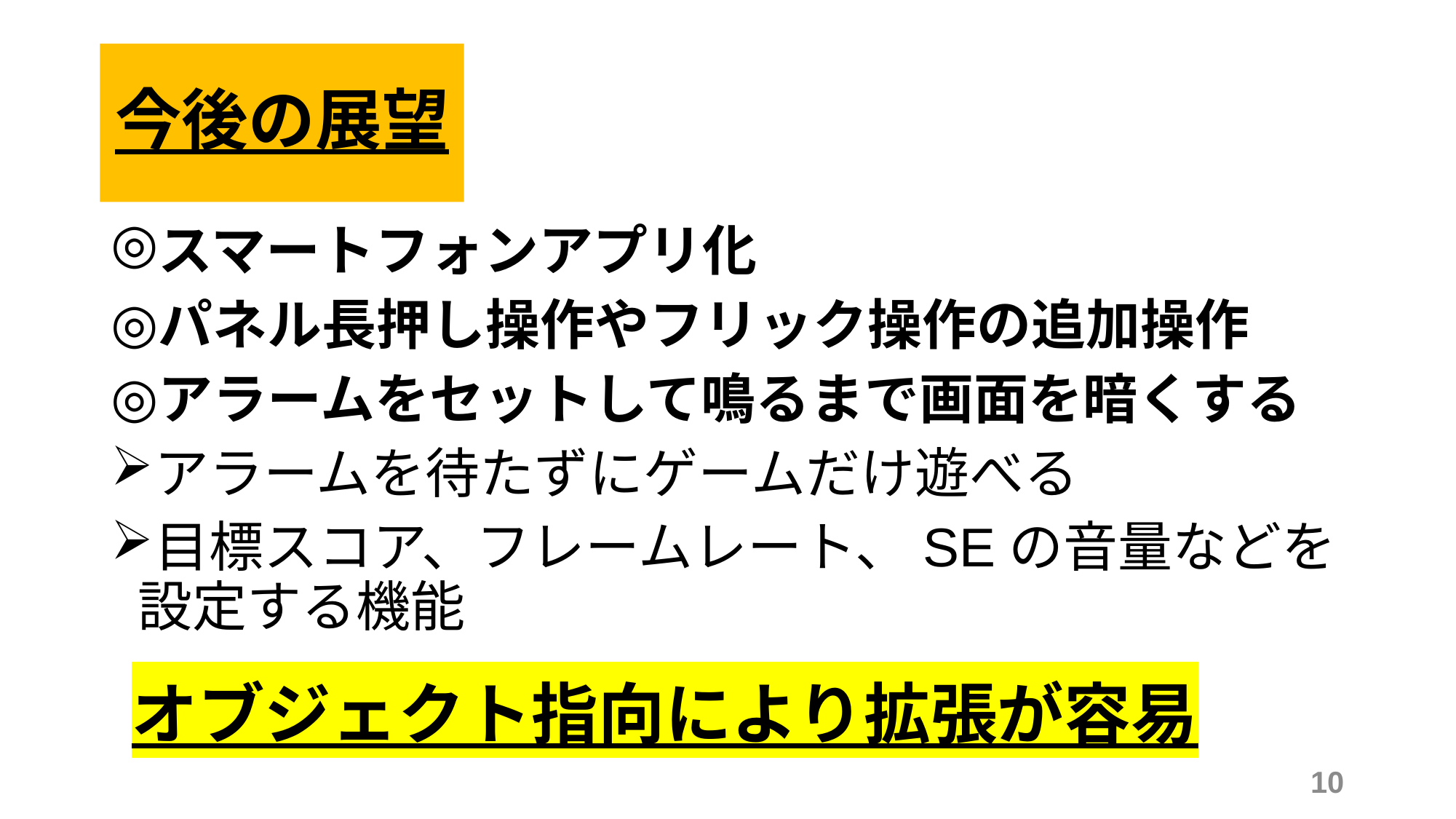

# 今後の展望
スマートフォンアプリ化
パネル長押し操作やフリック操作の追加操作
アラームをセットして鳴るまで画面を暗くする
アラームを待たずにゲームだけ遊べる
目標スコア、フレームレート、SEの音量などを設定する機能
オブジェクト指向により拡張が容易
10